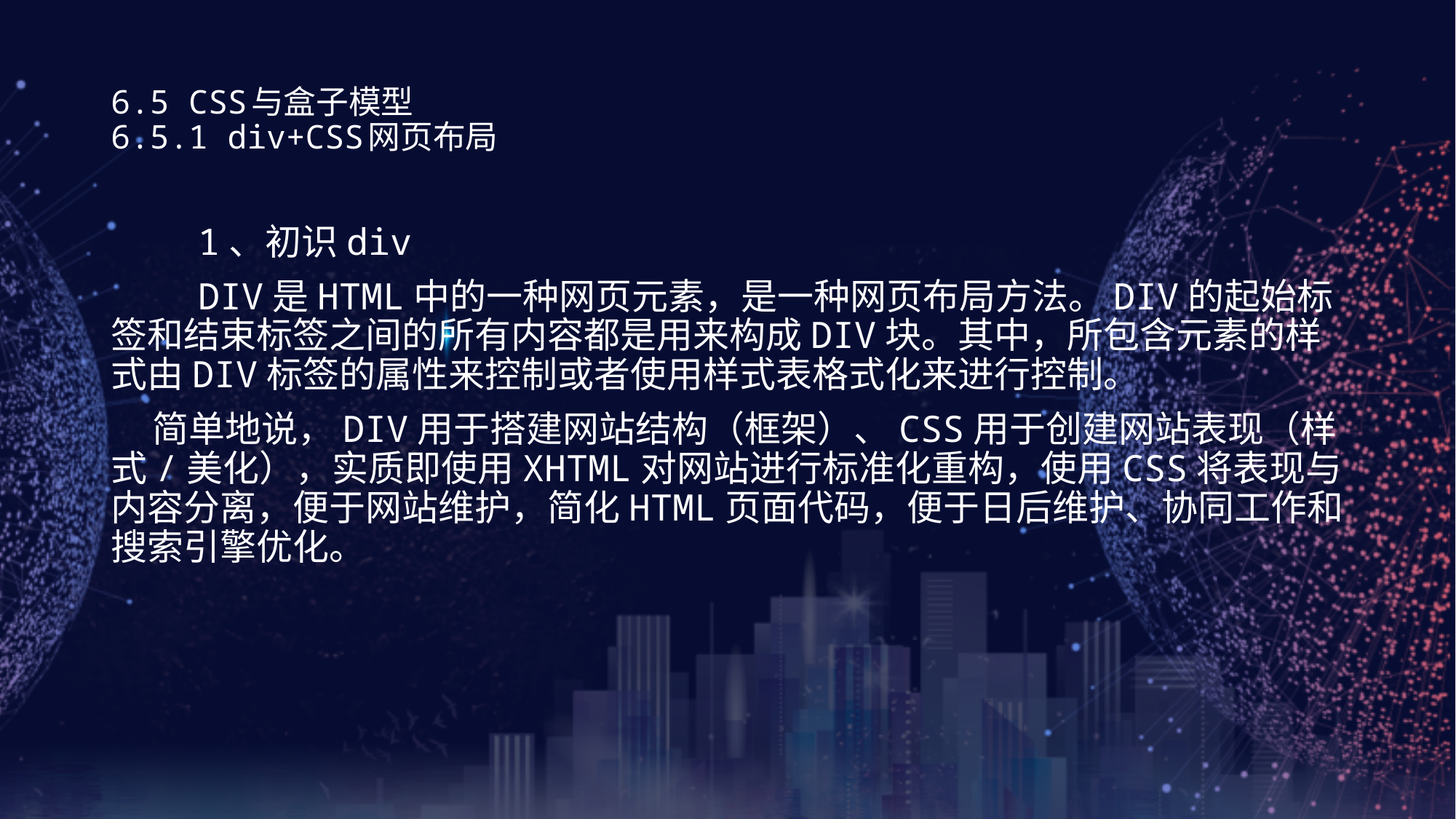

# 6.5 CSS与盒子模型 6.5.1 div+CSS网页布局
    1、初识div
    DIV是HTML中的一种网页元素，是一种网页布局方法。DIV的起始标签和结束标签之间的所有内容都是用来构成DIV块。其中，所包含元素的样式由DIV标签的属性来控制或者使用样式表格式化来进行控制。
    简单地说，DIV用于搭建网站结构（框架）、CSS用于创建网站表现（样式/美化），实质即使用XHTML对网站进行标准化重构，使用CSS将表现与内容分离，便于网站维护，简化HTML页面代码，便于日后维护、协同工作和搜索引擎优化。